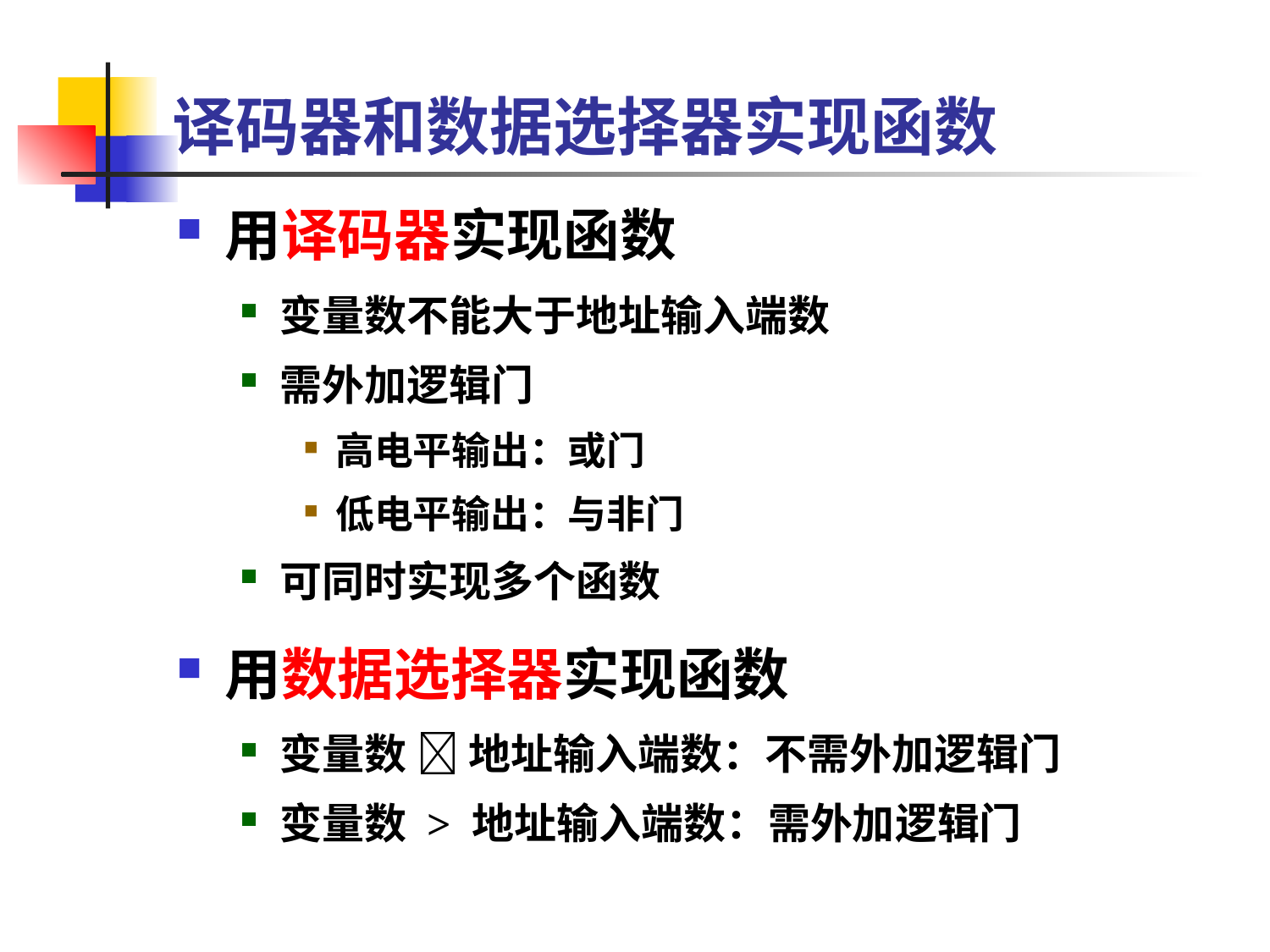

# 译码器和数据选择器实现函数
用译码器实现函数
变量数不能大于地址输入端数
需外加逻辑门
高电平输出：或门
低电平输出：与非门
可同时实现多个函数
用数据选择器实现函数
变量数 ≤ 地址输入端数：不需外加逻辑门
变量数 > 地址输入端数：需外加逻辑门